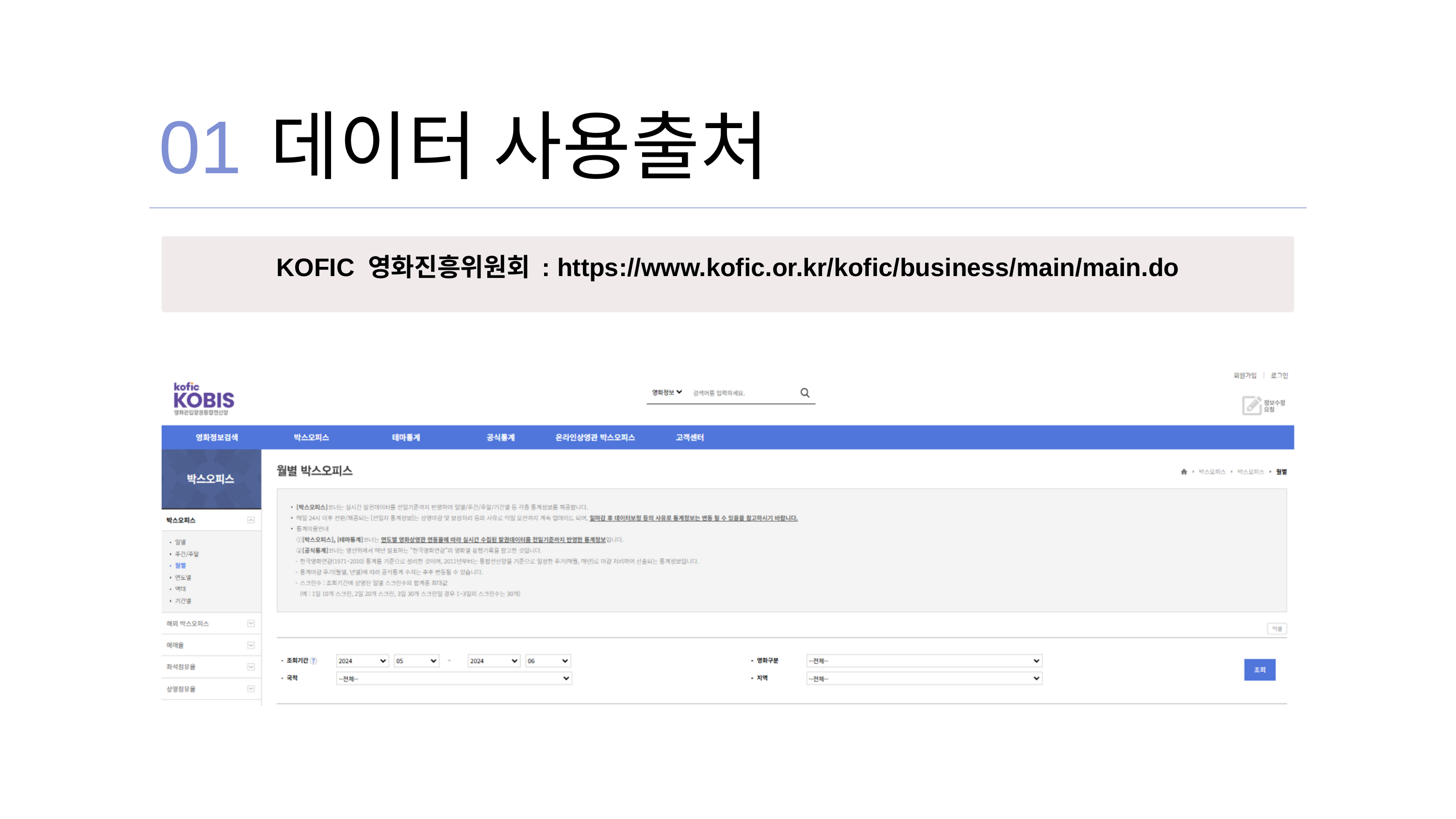

01
데이터 사용출처

KOFIC 영화진흥위원회 : https://www.kofic.or.kr/kofic/business/main/main.do